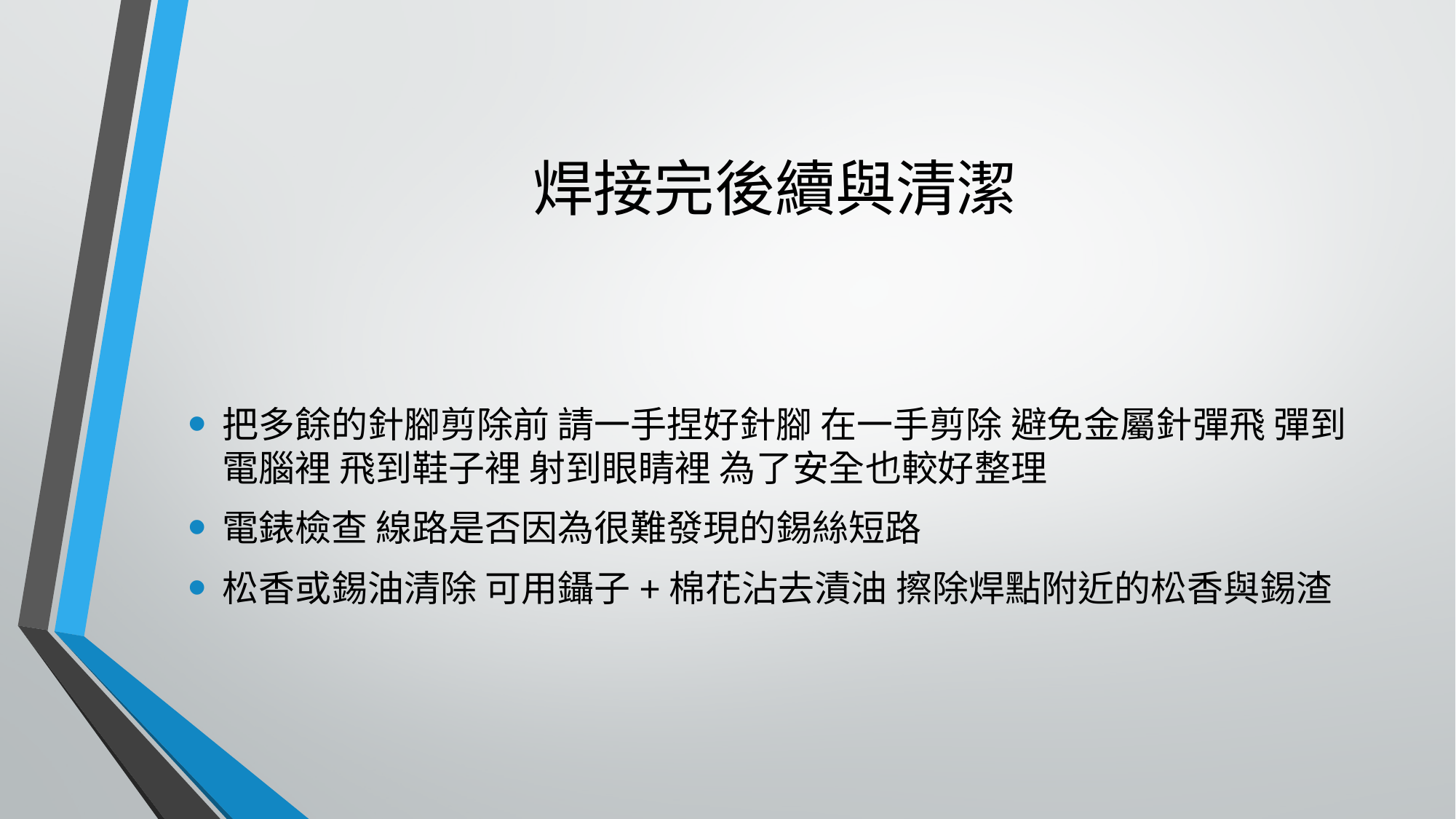

# 焊接完後續與清潔
把多餘的針腳剪除前 請一手捏好針腳 在一手剪除 避免金屬針彈飛 彈到電腦裡 飛到鞋子裡 射到眼睛裡 為了安全也較好整理
電錶檢查 線路是否因為很難發現的錫絲短路
松香或錫油清除 可用鑷子+棉花沾去漬油 擦除焊點附近的松香與錫渣